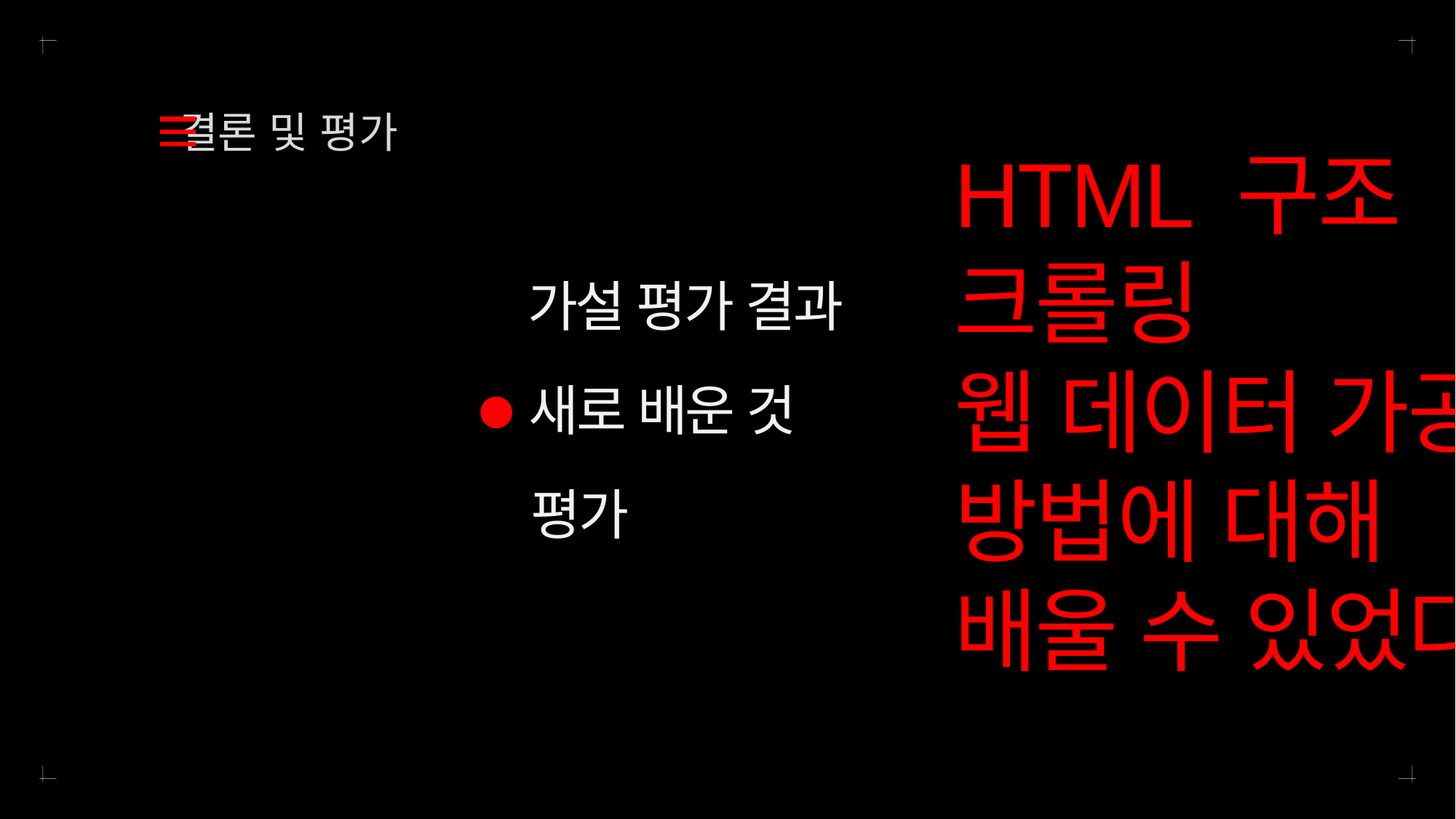

결론 및 평가
HTML 구조
크롤링
웹 데이터 가공
방법에 대해
배울 수 있었다.
가설 평가 결과
새로 배운 것

평가